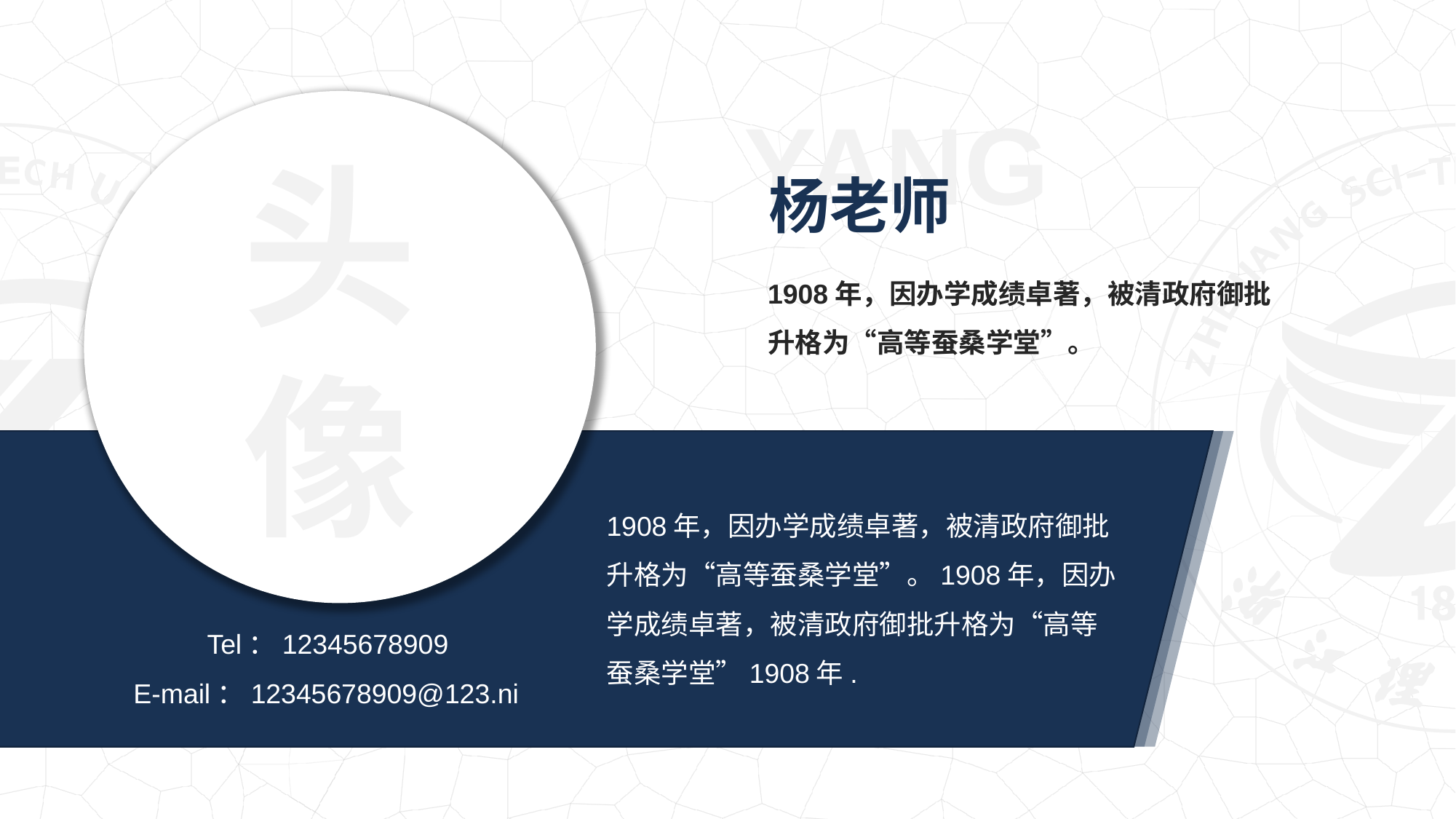

YANG

头像
杨老师
1908年，因办学成绩卓著，被清政府御批升格为“高等蚕桑学堂”。

1908年，因办学成绩卓著，被清政府御批升格为“高等蚕桑学堂”。1908年，因办学成绩卓著，被清政府御批升格为“高等蚕桑学堂”1908年.
Tel：12345678909
E-mail：12345678909@123.ni